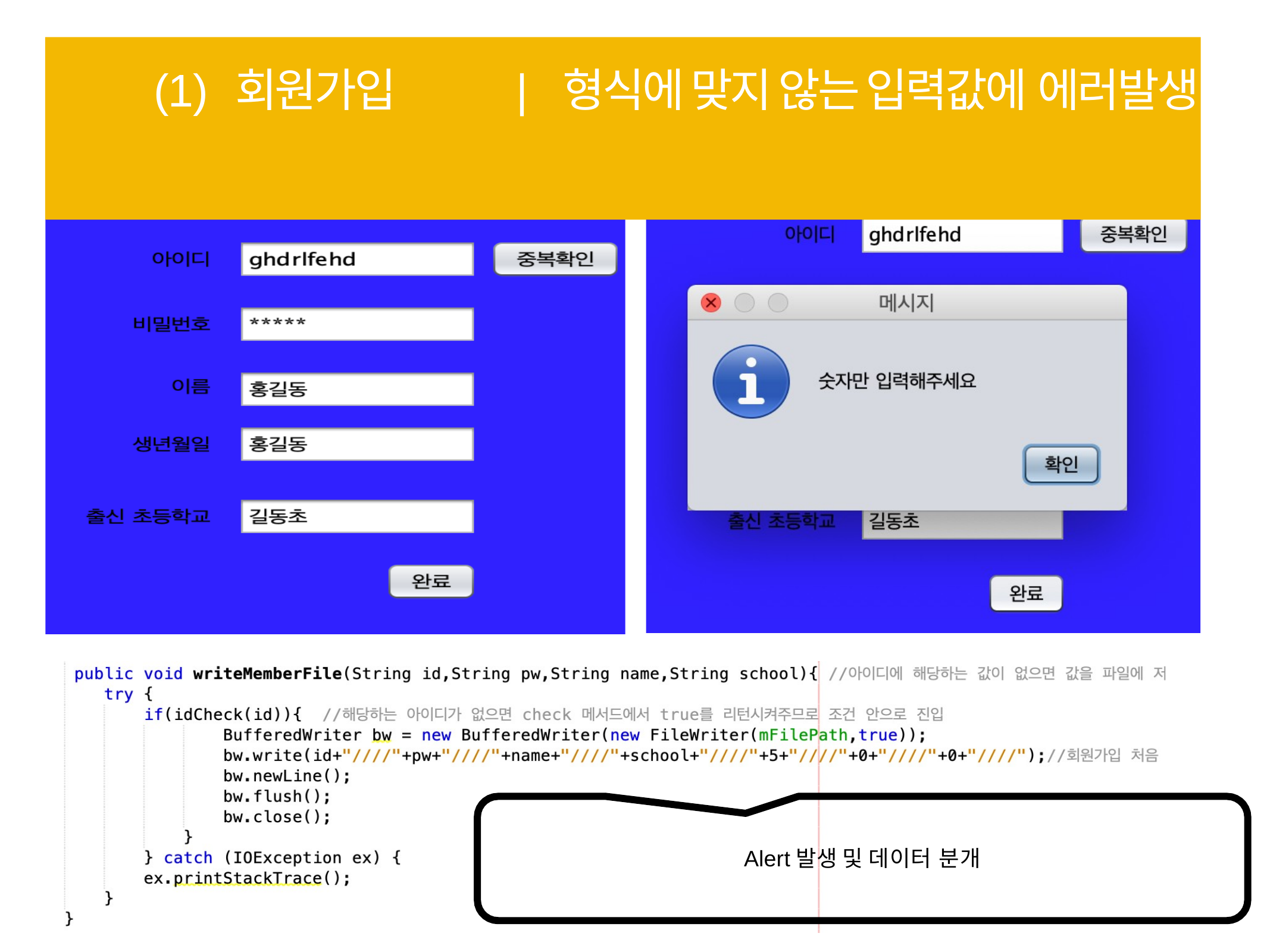

# (1) 회원가입	| 형식에 맞지 않는 입력값에 에러발생

Alert발생 및 데이터 분개